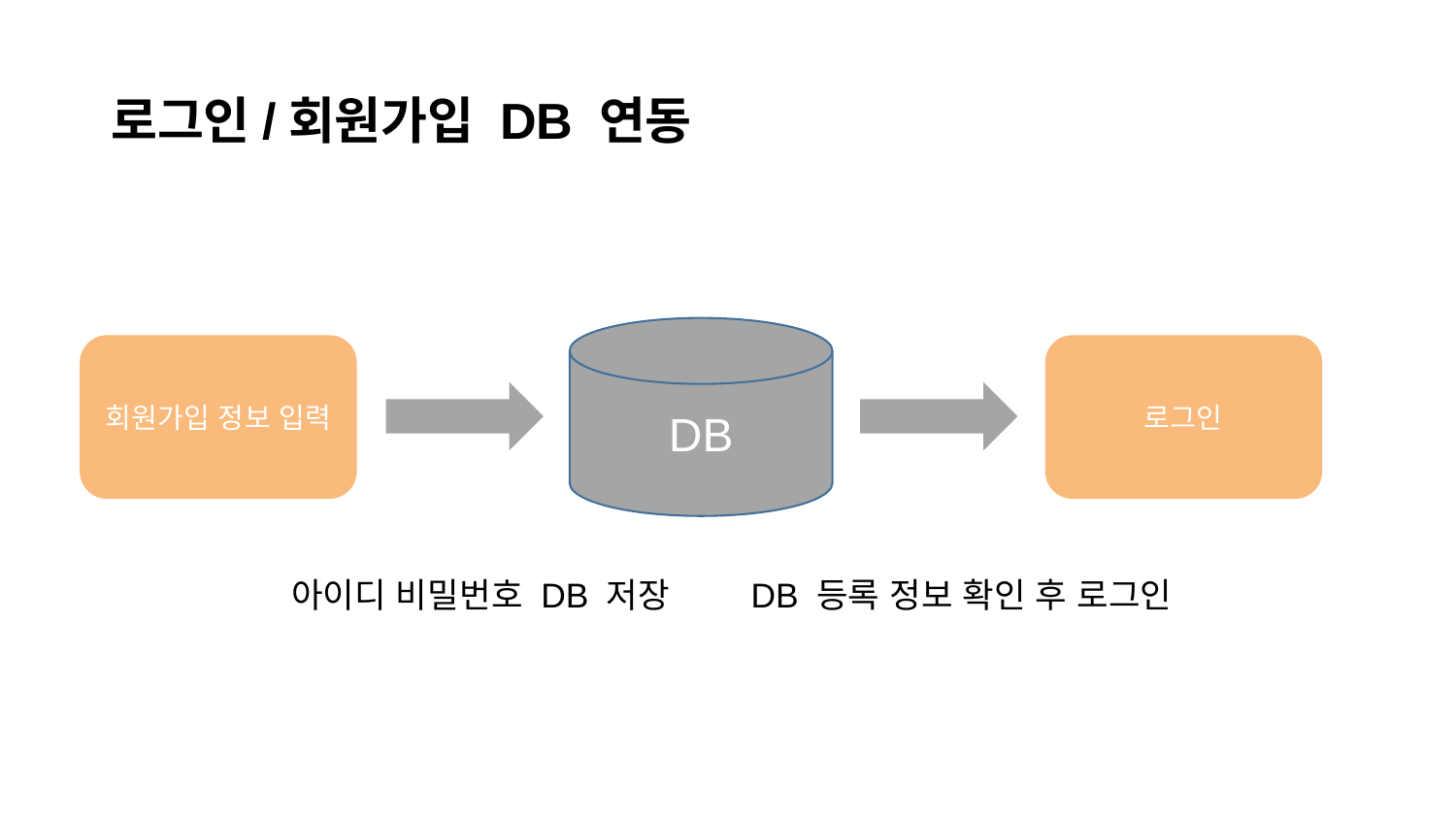

# 로그인/회원가입 DB 연동
DB
회원가입 정보 입력
로그인

아이디 비밀번호 DB 저장
DB 등록 정보 확인 후 로그인